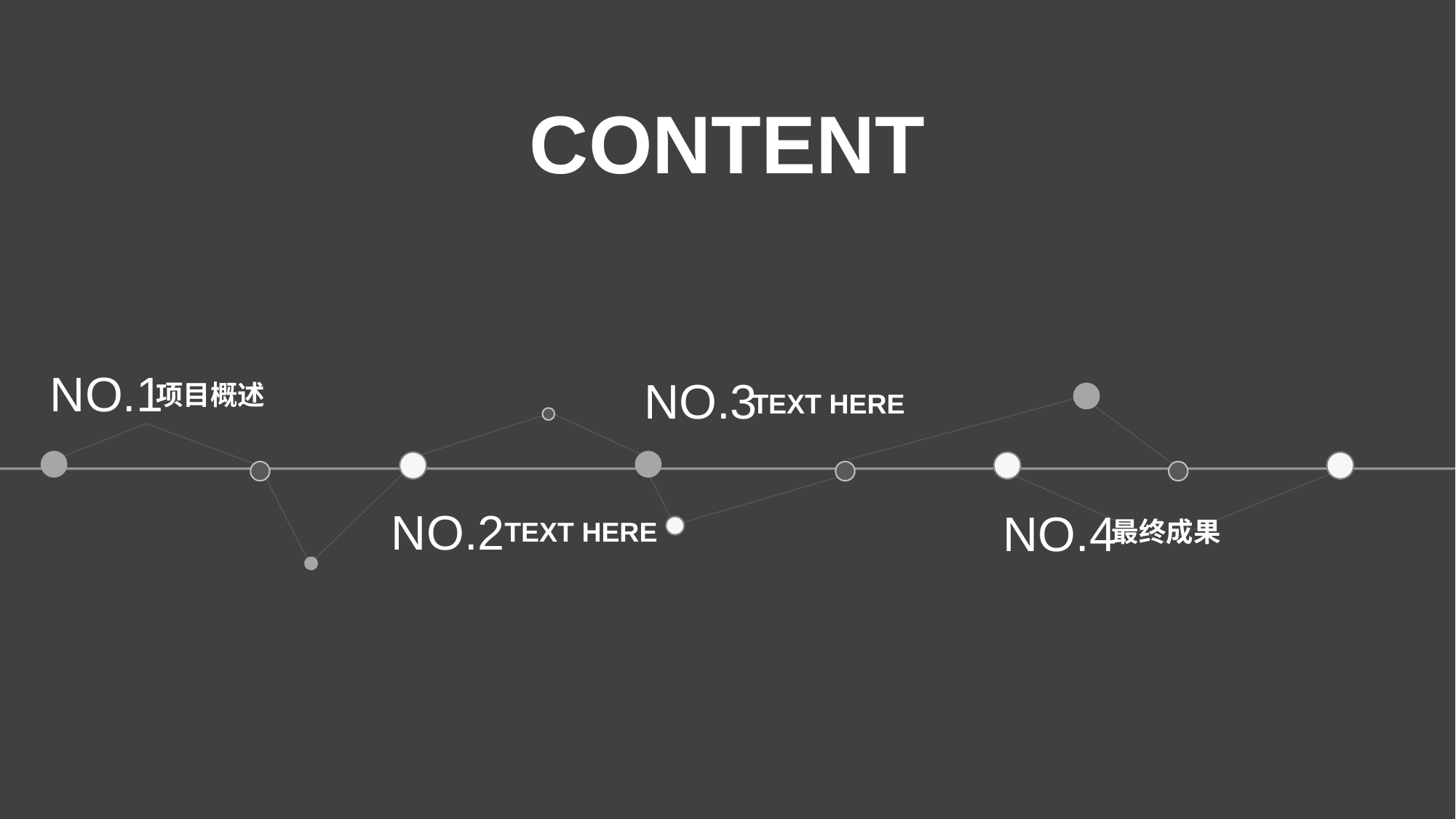

CONTENT
NO.1
NO.3
项目概述
TEXT HERE

NO.2
NO.4
TEXT HERE
最终成果